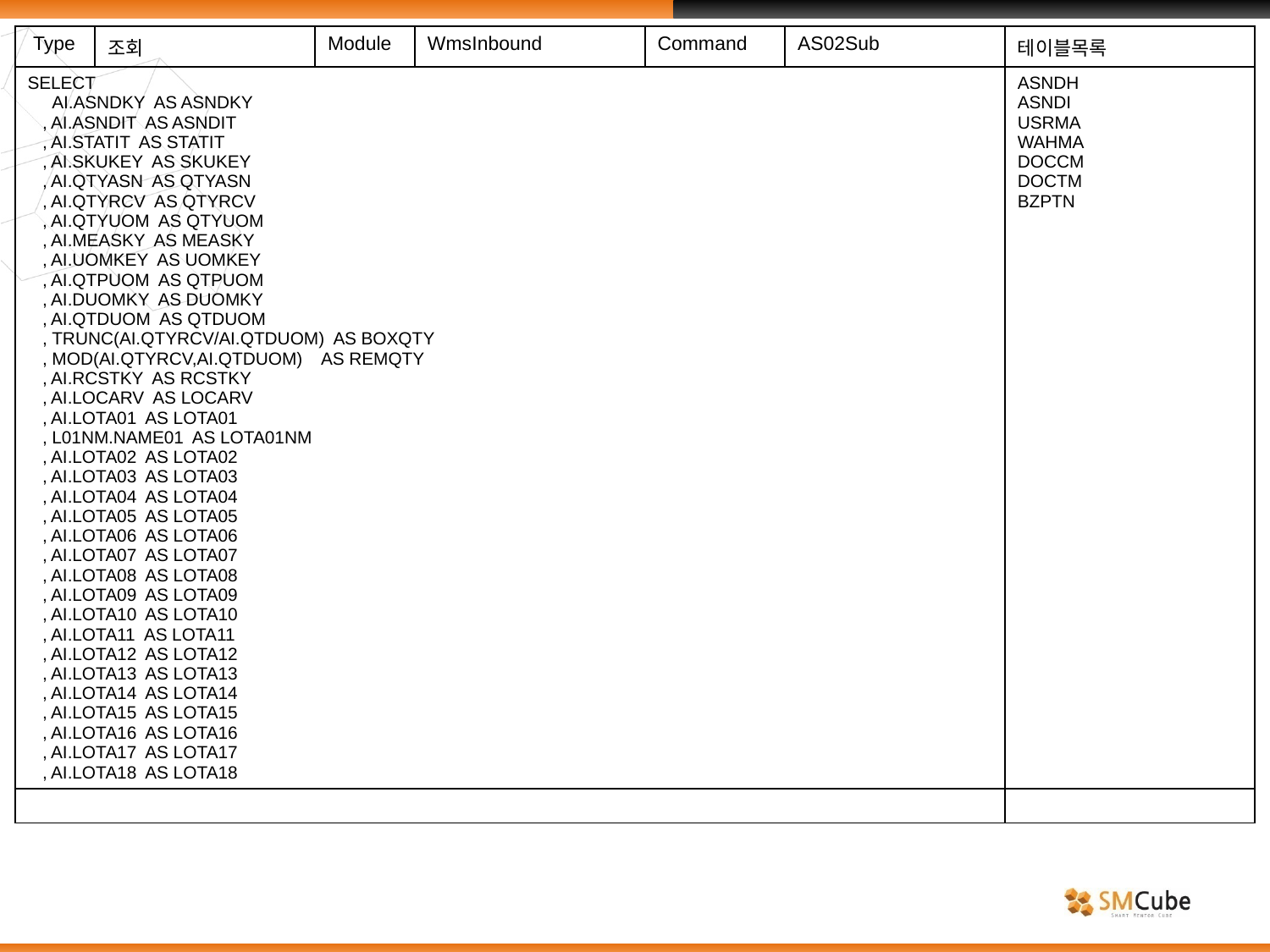

| Type | 조회 | Module | WmsInbound | Command | AS02Sub | 테이블목록 |
| --- | --- | --- | --- | --- | --- | --- |
| SELECT AI.ASNDKY AS ASNDKY , AI.ASNDIT AS ASNDIT , AI.STATIT AS STATIT , AI.SKUKEY AS SKUKEY , AI.QTYASN AS QTYASN , AI.QTYRCV AS QTYRCV , AI.QTYUOM AS QTYUOM , AI.MEASKY AS MEASKY , AI.UOMKEY AS UOMKEY , AI.QTPUOM AS QTPUOM , AI.DUOMKY AS DUOMKY , AI.QTDUOM AS QTDUOM , TRUNC(AI.QTYRCV/AI.QTDUOM) AS BOXQTY , MOD(AI.QTYRCV,AI.QTDUOM) AS REMQTY , AI.RCSTKY AS RCSTKY , AI.LOCARV AS LOCARV , AI.LOTA01 AS LOTA01 , L01NM.NAME01 AS LOTA01NM , AI.LOTA02 AS LOTA02 , AI.LOTA03 AS LOTA03 , AI.LOTA04 AS LOTA04 , AI.LOTA05 AS LOTA05 , AI.LOTA06 AS LOTA06 , AI.LOTA07 AS LOTA07 , AI.LOTA08 AS LOTA08 , AI.LOTA09 AS LOTA09 , AI.LOTA10 AS LOTA10 , AI.LOTA11 AS LOTA11 , AI.LOTA12 AS LOTA12 , AI.LOTA13 AS LOTA13 , AI.LOTA14 AS LOTA14 , AI.LOTA15 AS LOTA15 , AI.LOTA16 AS LOTA16 , AI.LOTA17 AS LOTA17 , AI.LOTA18 AS LOTA18 |  |  |  |  |  | ASNDH ASNDI USRMA WAHMA DOCCM DOCTM BZPTN |
|  |  |  |  |  |  |  |